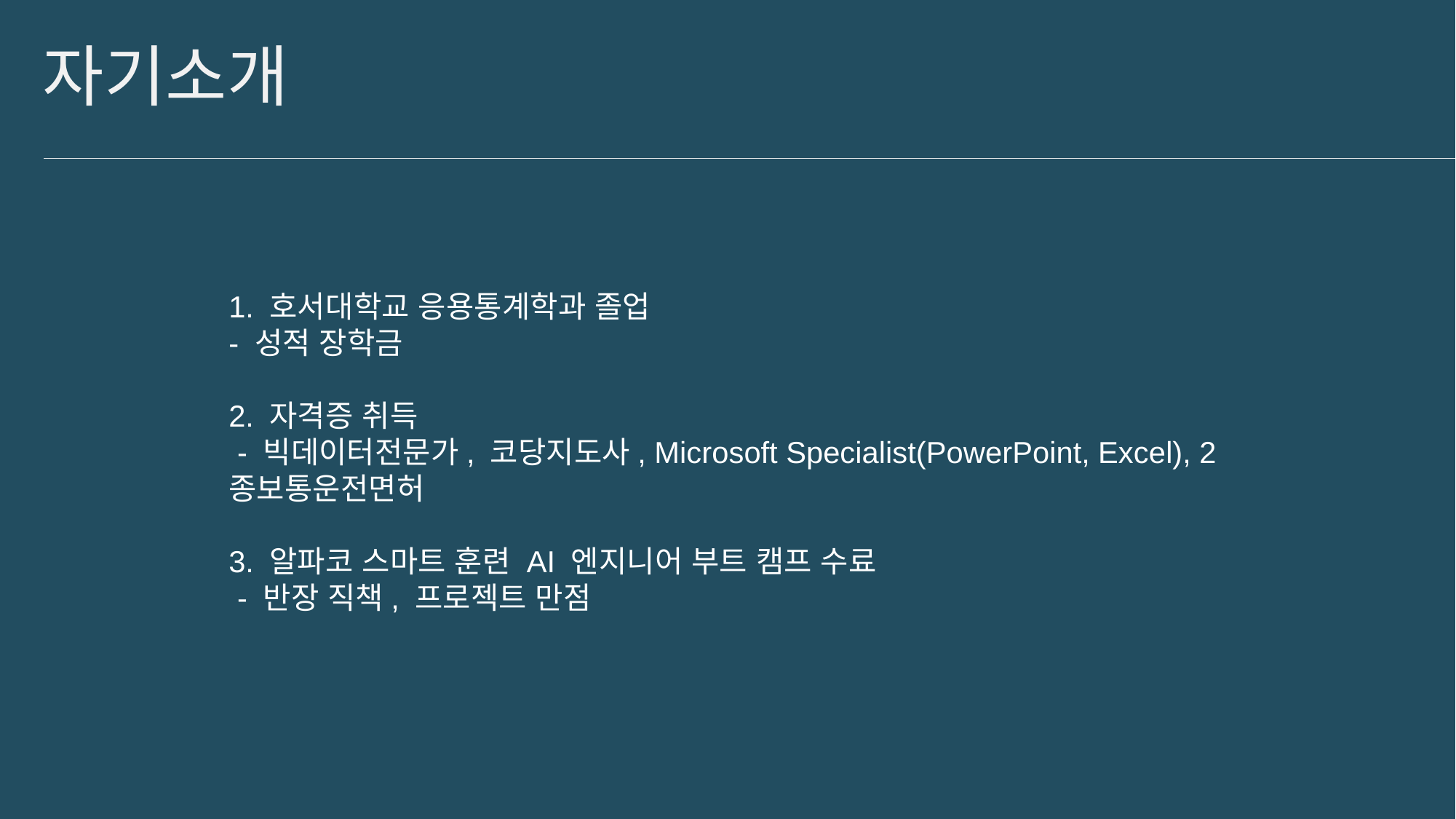

# 자기소개
1. 호서대학교 응용통계학과 졸업
- 성적 장학금

2. 자격증 취득
 - 빅데이터전문가, 코당지도사, Microsoft Specialist(PowerPoint, Excel), 2종보통운전면허

3. 알파코 스마트 훈련 AI 엔지니어 부트 캠프 수료
 - 반장 직책, 프로젝트 만점